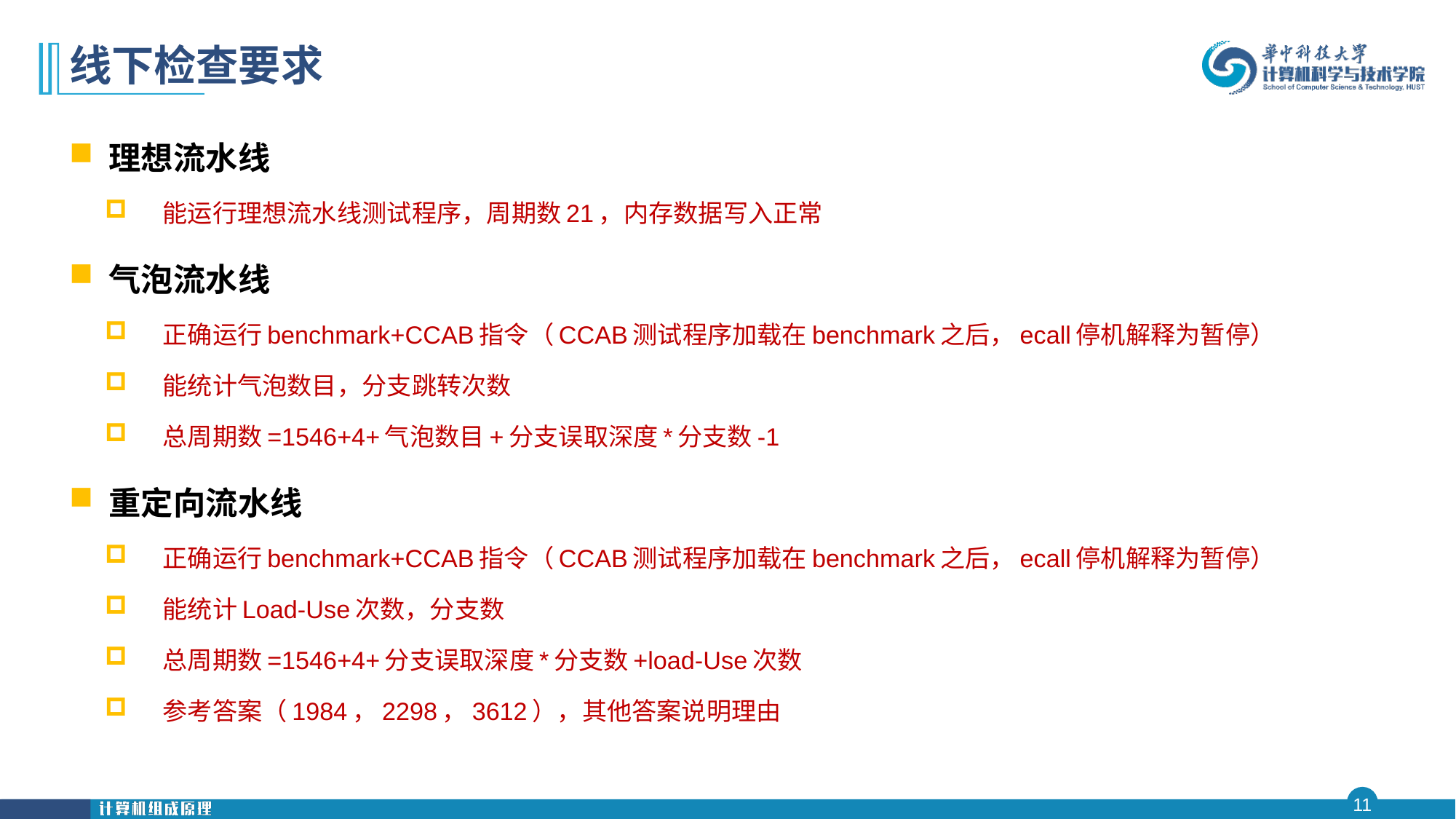

# 线下检查要求
理想流水线
能运行理想流水线测试程序，周期数21，内存数据写入正常
气泡流水线
正确运行benchmark+CCAB指令（CCAB测试程序加载在benchmark之后，ecall停机解释为暂停）
能统计气泡数目，分支跳转次数
总周期数=1546+4+气泡数目+分支误取深度*分支数-1
重定向流水线
正确运行benchmark+CCAB指令（CCAB测试程序加载在benchmark之后，ecall停机解释为暂停）
能统计Load-Use次数，分支数
总周期数=1546+4+分支误取深度*分支数+load-Use次数
参考答案（1984，2298，3612），其他答案说明理由